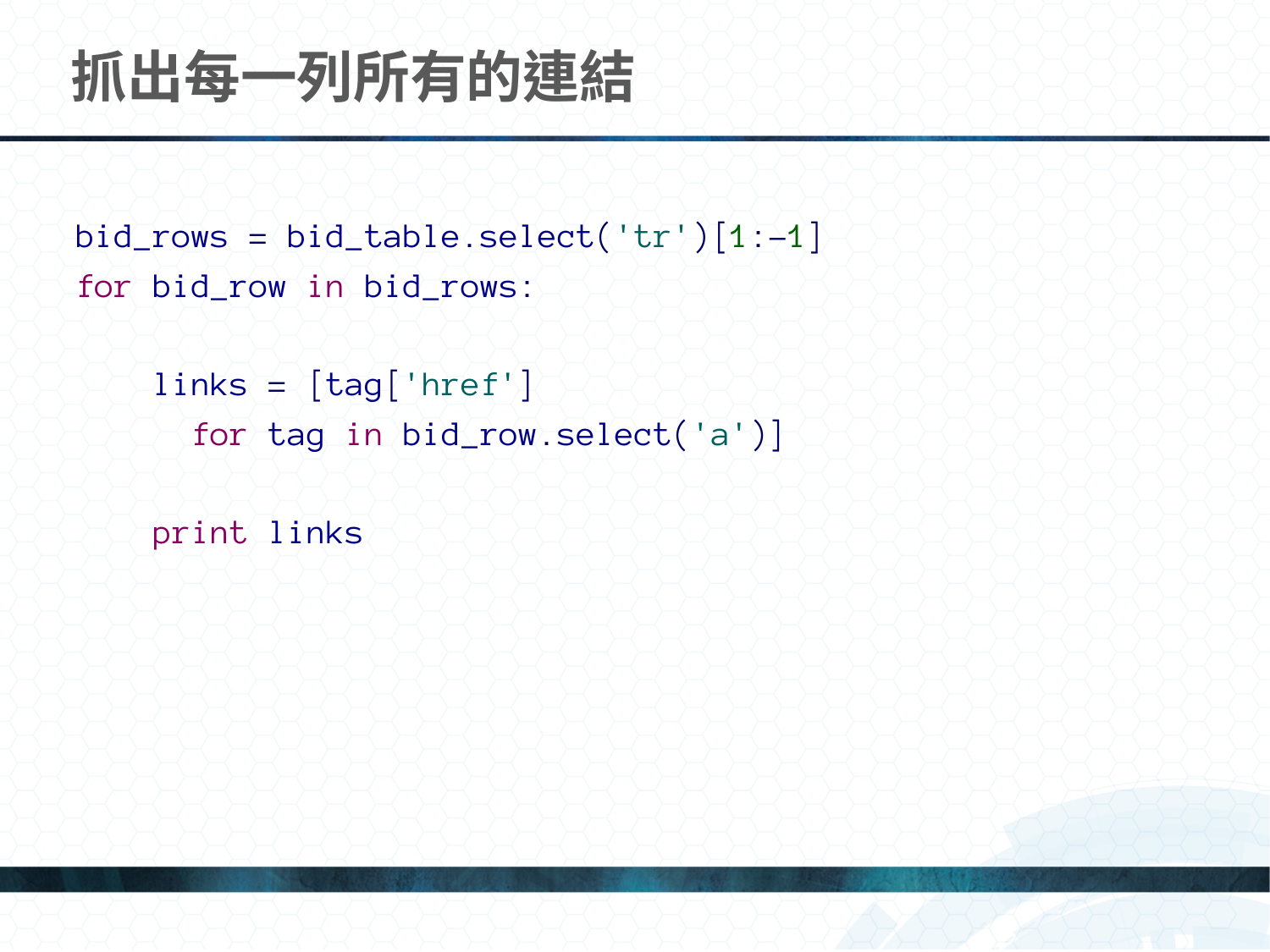

# 抓出每一列所有的連結
bid_rows = bid_table.select('tr')[1:-1]
for bid_row in bid_rows:

    links = [tag['href']
      for tag in bid_row.select('a')]

    print links